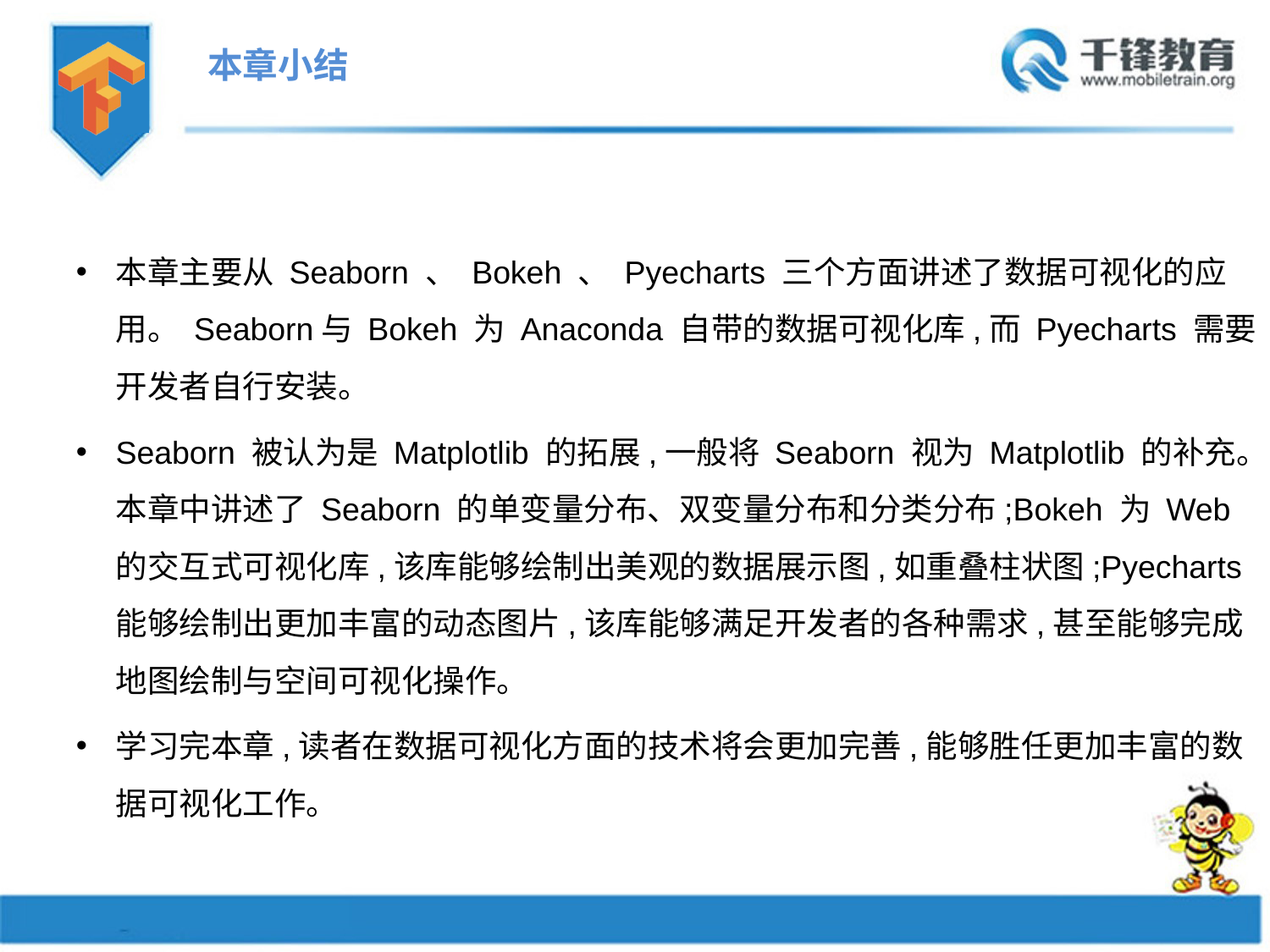

本章小结
本章主要从 Seaborn 、 Bokeh 、 Pyecharts 三个方面讲述了数据可视化的应用。 Seaborn与 Bokeh 为 Anaconda 自带的数据可视化库,而 Pyecharts 需要开发者自行安装。
Seaborn 被认为是 Matplotlib 的拓展,一般将 Seaborn 视为 Matplotlib 的补充。本章中讲述了 Seaborn 的单变量分布、双变量分布和分类分布;Bokeh 为 Web 的交互式可视化库,该库能够绘制出美观的数据展示图,如重叠柱状图;Pyecharts 能够绘制出更加丰富的动态图片,该库能够满足开发者的各种需求,甚至能够完成地图绘制与空间可视化操作。
学习完本章,读者在数据可视化方面的技术将会更加完善,能够胜任更加丰富的数据可视化工作。